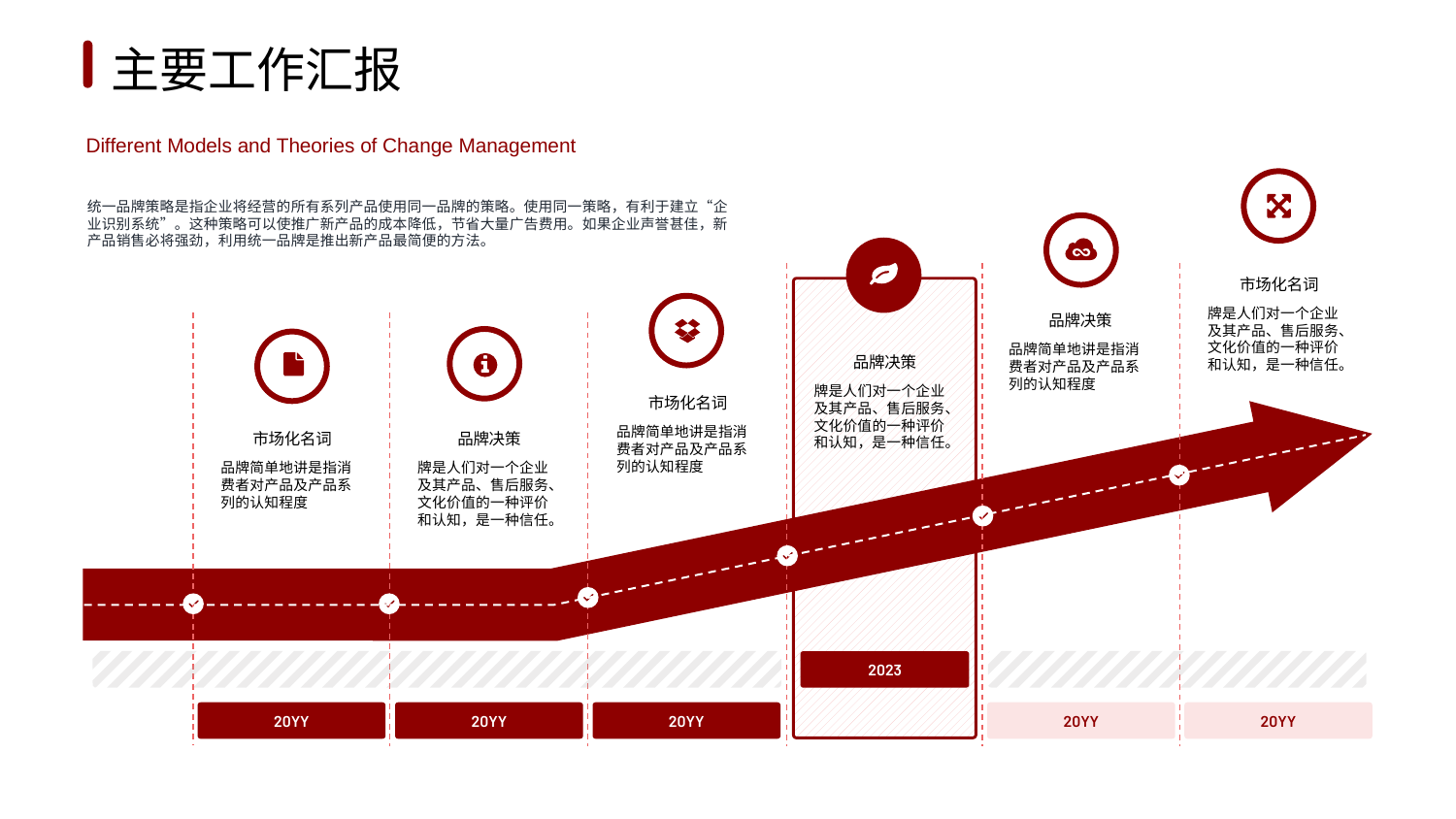

1
2
3
4
5
6
主要工作汇报

Different Models and Theories of Change Management

统一品牌策略是指企业将经营的所有系列产品使用同一品牌的策略。使用同一策略，有利于建立“企业识别系统”。这种策略可以使推广新产品的成本降低，节省大量广告费用。如果企业声誉甚佳，新产品销售必将强劲，利用统一品牌是推出新产品最简便的方法。

市场化名词

牌是人们对一个企业及其产品、售后服务、文化价值的一种评价和认知，是一种信任。
品牌决策

品牌简单地讲是指消费者对产品及产品系列的认知程度
品牌决策

牌是人们对一个企业及其产品、售后服务、文化价值的一种评价和认知，是一种信任。
市场化名词

品牌简单地讲是指消费者对产品及产品系列的认知程度
市场化名词
品牌决策

品牌简单地讲是指消费者对产品及产品系列的认知程度
牌是人们对一个企业及其产品、售后服务、文化价值的一种评价和认知，是一种信任。

2023

20YY
20YY
20YY
20YY
20YY